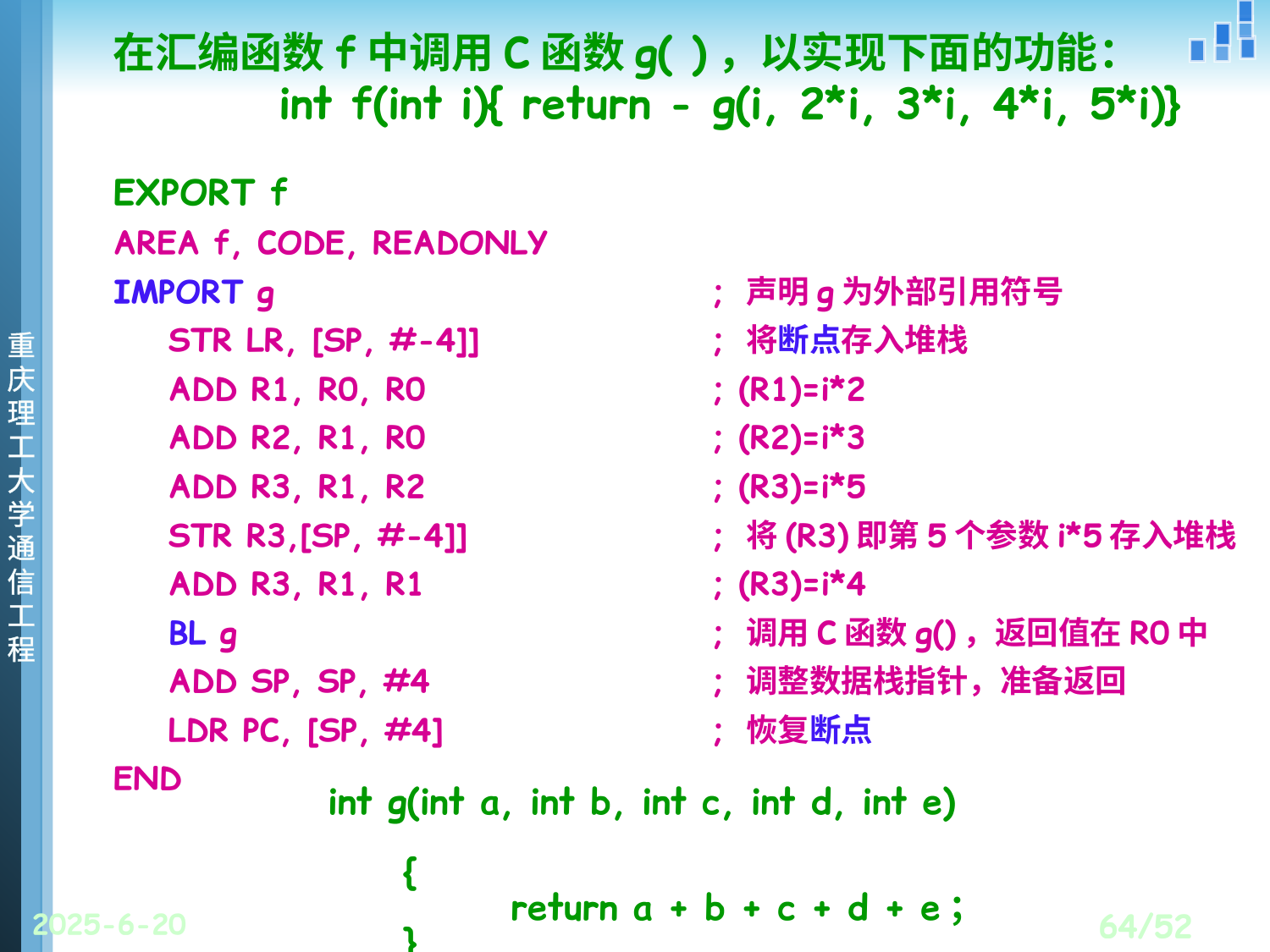

在汇编函数f中调用C函数g( )，以实现下面的功能：
         int f(int i){ return - g(i, 2*i, 3*i, 4*i, 5*i)}

EXPORT f
AREA f, CODE, READONLY
IMPORT g                 		; 声明g为外部引用符号
    STR LR, [SP, #-4]]          	; 将断点存入堆栈
    ADD R1, R0, R0             	; (R1)=i*2
    ADD R2, R1, R0             	; (R2)=i*3
    ADD R3, R1, R2              	; (R3)=i*5
    STR R3,[SP, #-4]]            	; 将(R3)即第5个参数i*5存入堆栈
    ADD R3, R1, R1             	; (R3)=i*4
    BL g                        		; 调用C函数g()，返回值在R0中
    ADD SP, SP, #4             	; 调整数据栈指针，准备返回
    LDR PC, [SP, #4]	          	; 恢复断点
END

int g(int a, int b, int c, int d, int e)
     {
            return a + b + c + d + e；
     }
2025-6-20
64/52